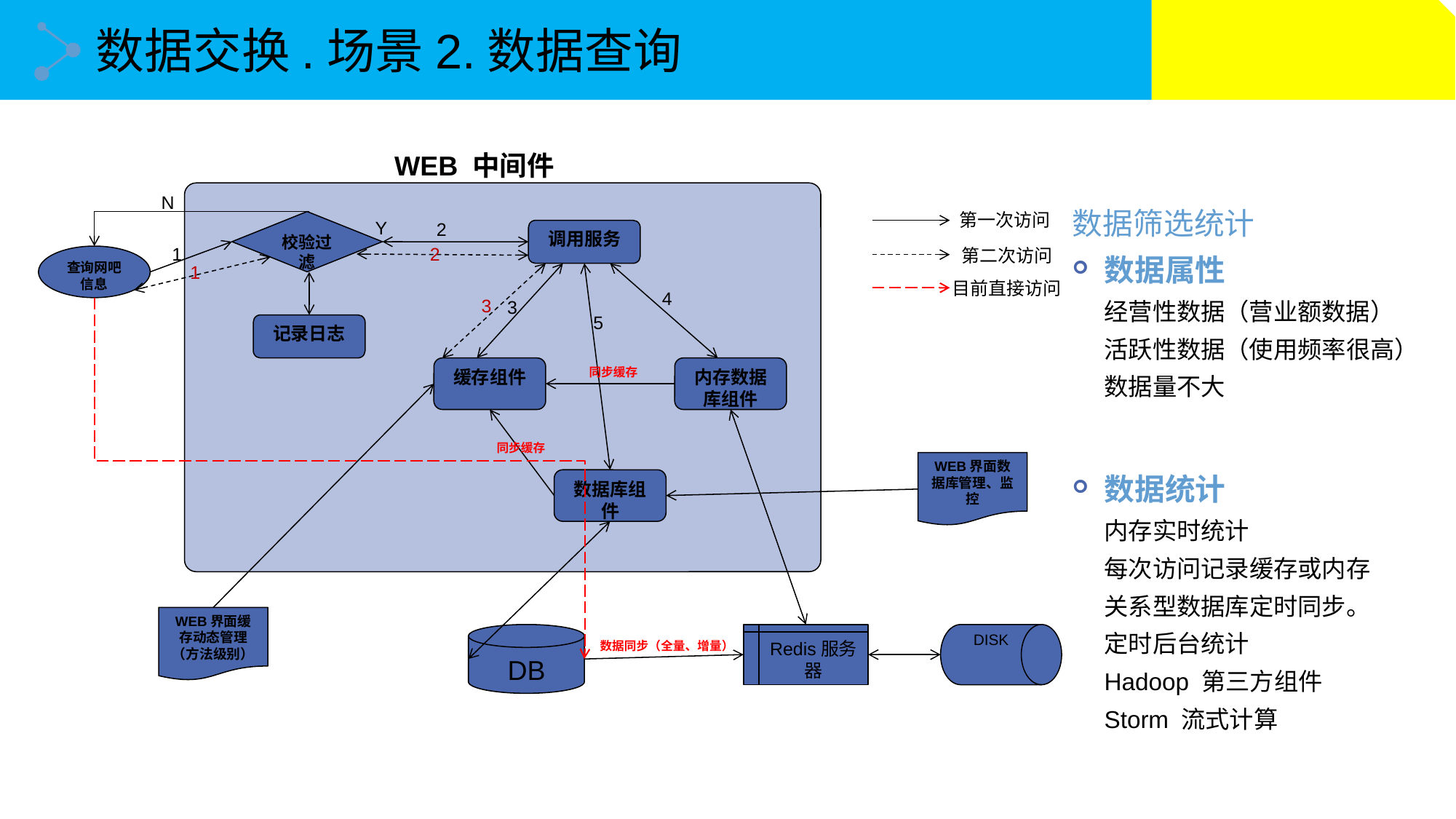

数据交换.场景2.数据查询

WEB 中间件

N
第一次访问
数据筛选统计
数据属性
经营性数据（营业额数据）
活跃性数据（使用频率很高）
数据量不大

数据统计
内存实时统计
每次访问记录缓存或内存
关系型数据库定时同步。
定时后台统计
Hadoop 第三方组件
Storm 流式计算

校验过滤
Y
2
调用服务
1
2
第二次访问
查询网吧信息
1
目前直接访问
4
3
3
5
记录日志
缓存组件
内存数据库组件
同步缓存
同步缓存
WEB界面数据库管理、监控
数据库组件
WEB界面缓存动态管理（方法级别）
DB
Redis服务器
DISK
数据同步（全量、增量）